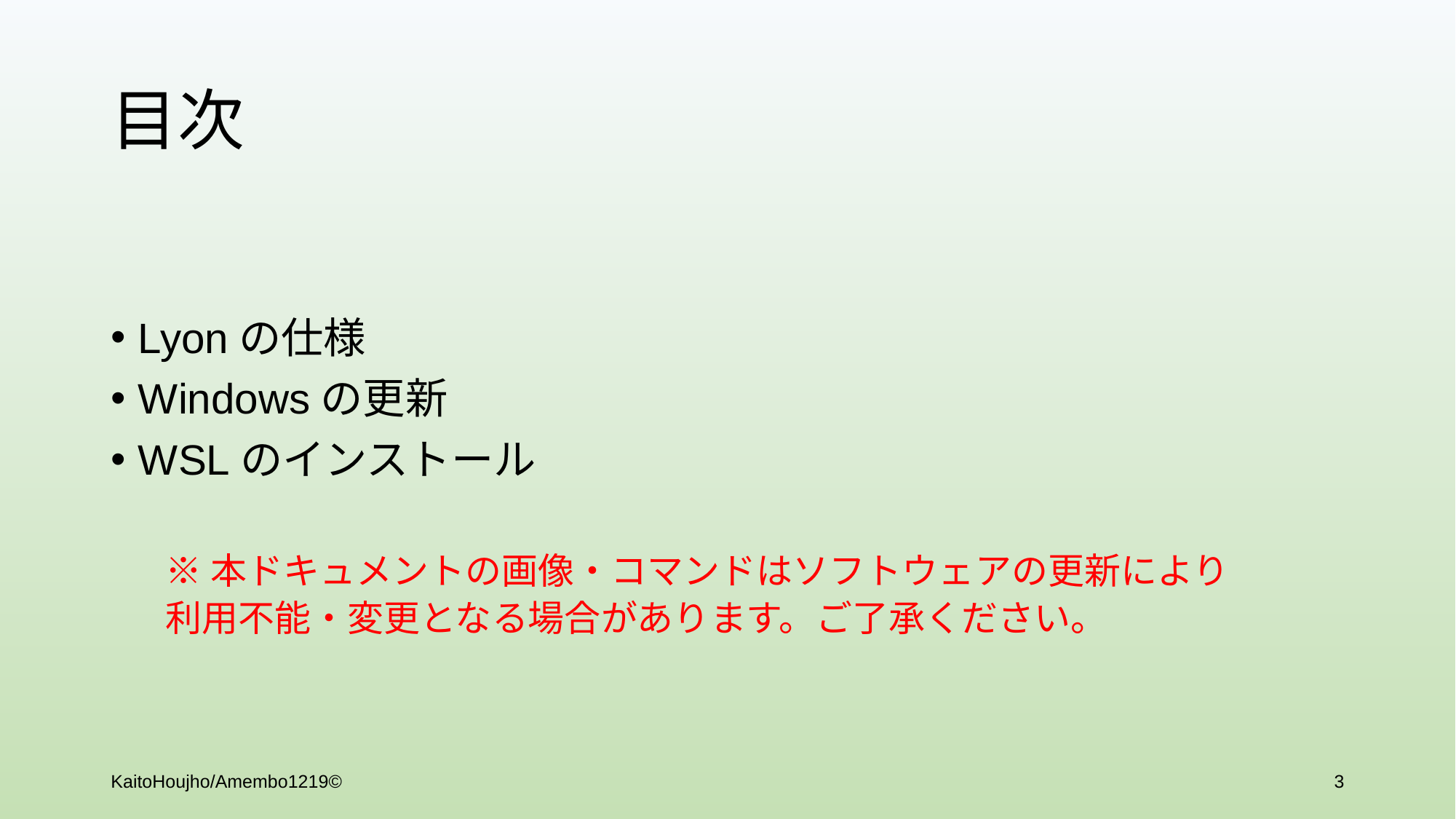

# 目次
Lyonの仕様
Windowsの更新
WSLのインストール

※本ドキュメントの画像・コマンドはソフトウェアの更新により
利用不能・変更となる場合があります。ご了承ください。
KaitoHoujho/Amembo1219©
3